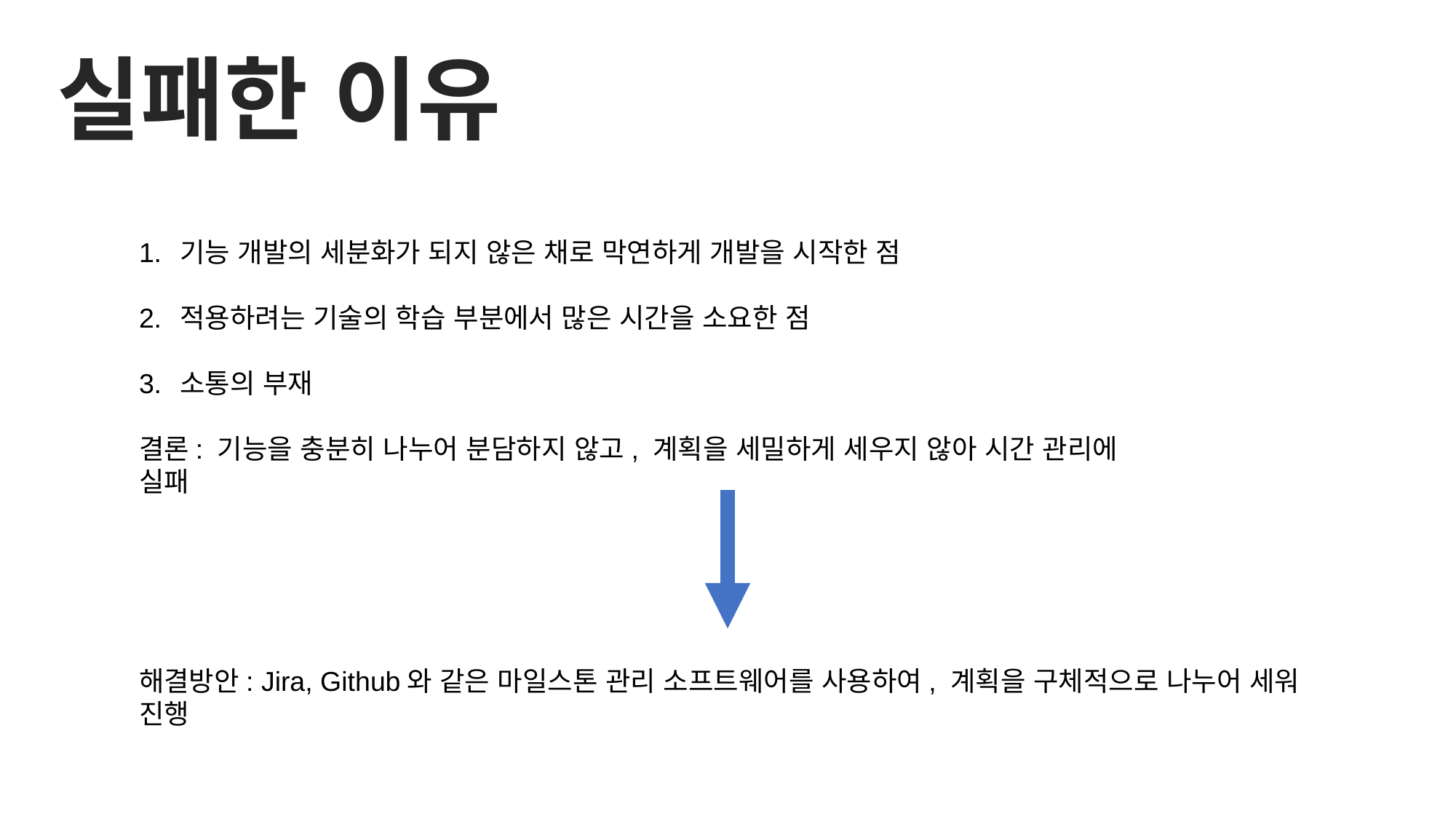

실패한 이유
기능 개발의 세분화가 되지 않은 채로 막연하게 개발을 시작한 점

적용하려는 기술의 학습 부분에서 많은 시간을 소요한 점

소통의 부재

결론: 기능을 충분히 나누어 분담하지 않고, 계획을 세밀하게 세우지 않아 시간 관리에 실패
해결방안: Jira, Github와 같은 마일스톤 관리 소프트웨어를 사용하여, 계획을 구체적으로 나누어 세워 진행